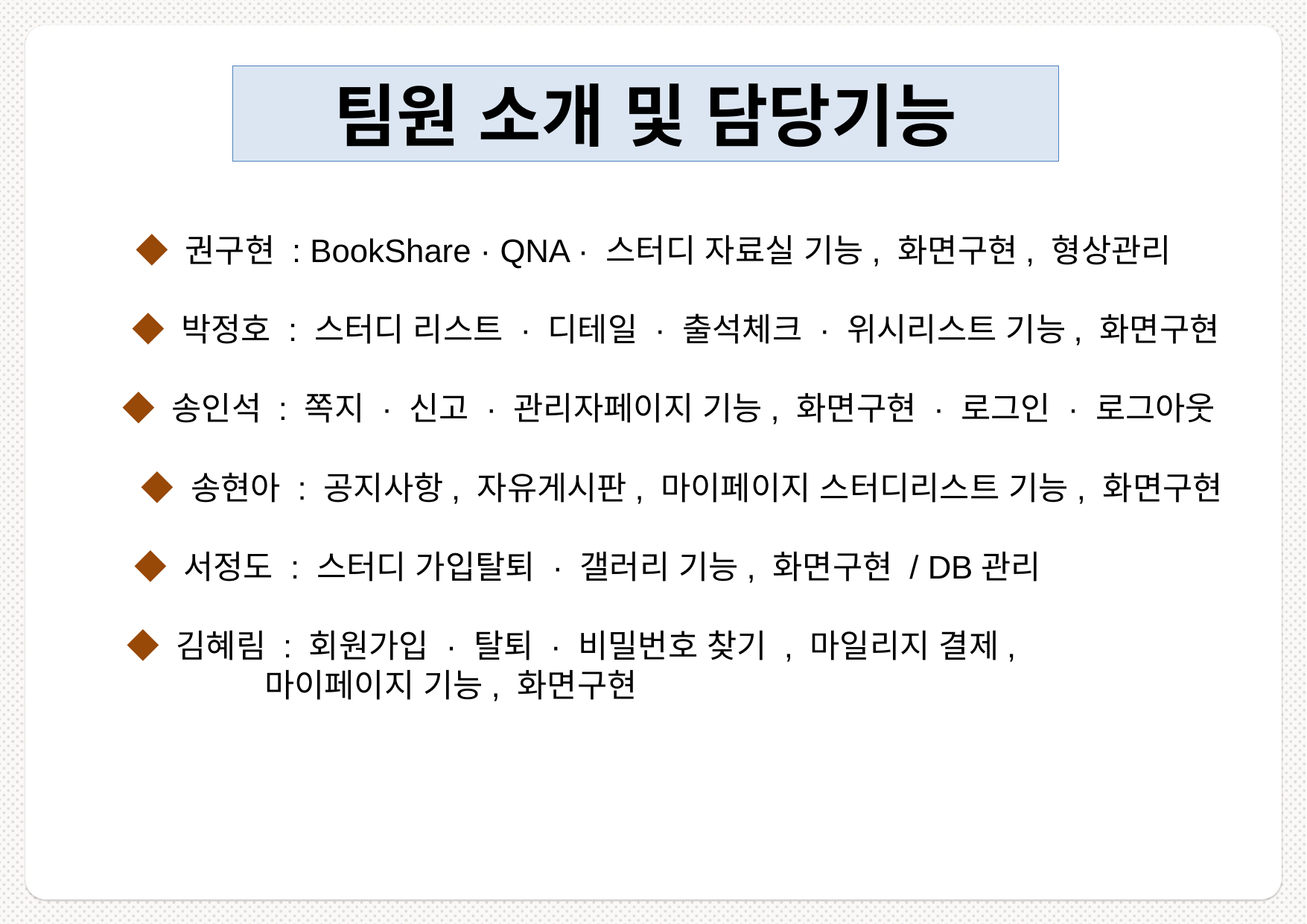

# 팀원 소개 및 담당기능
◆ 권구현 : BookShare · QNA · 스터디 자료실 기능, 화면구현, 형상관리
◆ 박정호 : 스터디 리스트 · 디테일 · 출석체크 · 위시리스트 기능, 화면구현
◆ 송인석 : 쪽지 · 신고 · 관리자페이지 기능, 화면구현 · 로그인 · 로그아웃
◆ 송현아 : 공지사항, 자유게시판, 마이페이지 스터디리스트 기능, 화면구현
◆ 서정도 : 스터디 가입탈퇴 · 갤러리 기능, 화면구현 / DB관리
◆ 김혜림 : 회원가입 · 탈퇴 · 비밀번호 찾기 , 마일리지 결제,
	  마이페이지 기능, 화면구현